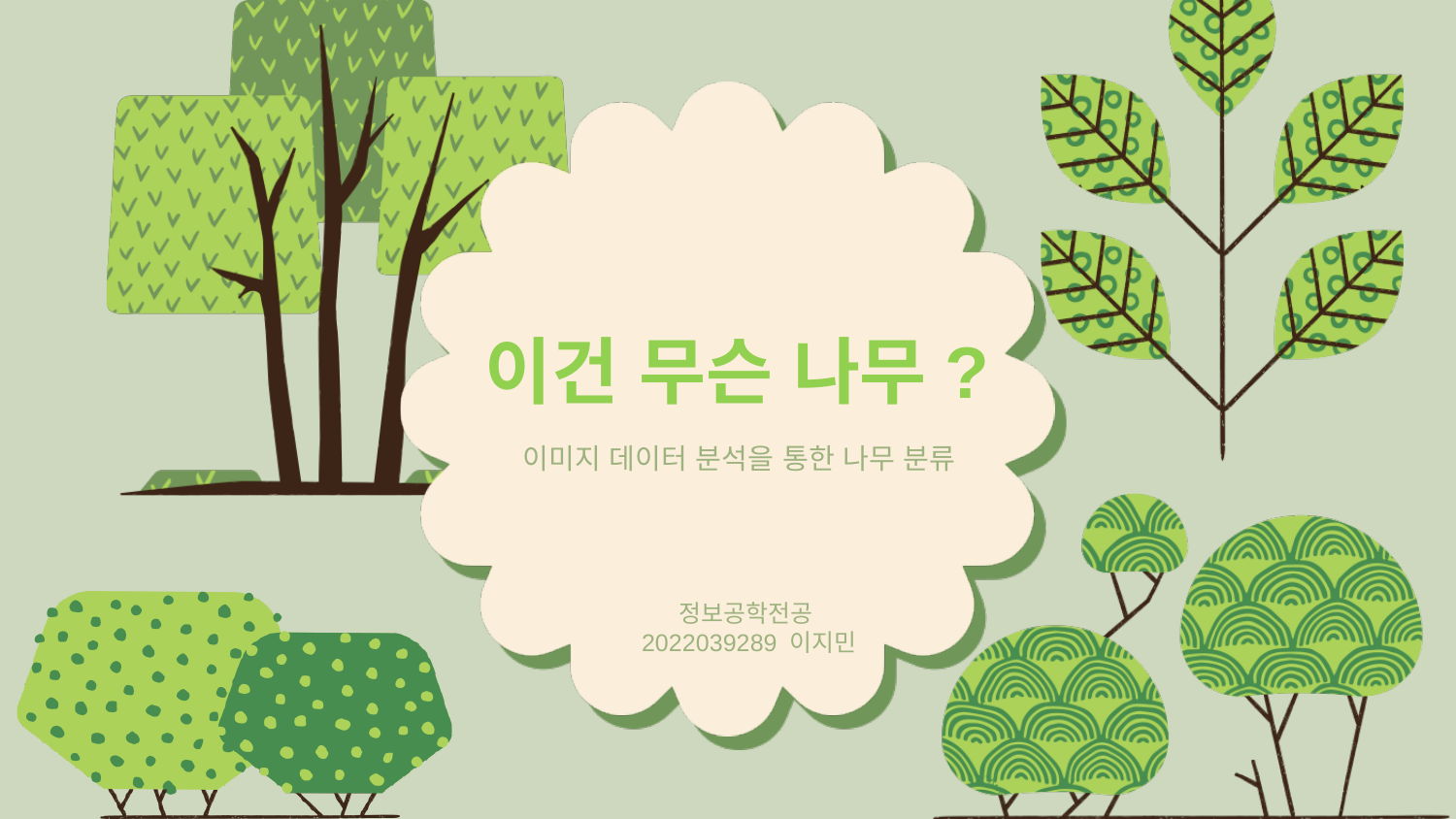

이건 무슨 나무?
이미지 데이터 분석을 통한 나무 분류

정보공학전공
2022039289 이지민